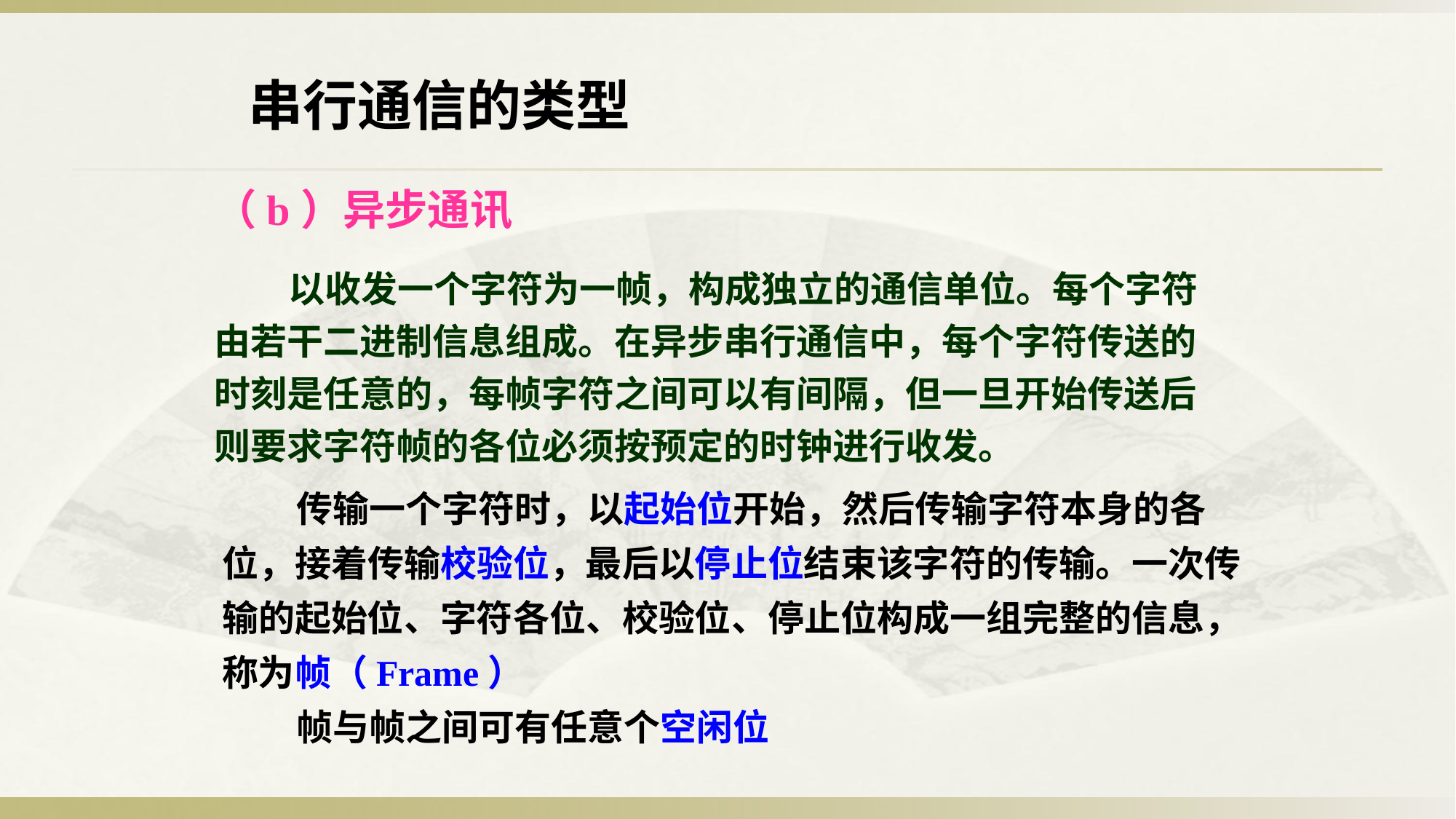

串行通信的类型
（b）异步通讯
        以收发一个字符为一帧，构成独立的通信单位。每个字符由若干二进制信息组成。在异步串行通信中，每个字符传送的时刻是任意的，每帧字符之间可以有间隔，但一旦开始传送后则要求字符帧的各位必须按预定的时钟进行收发。
        传输一个字符时，以起始位开始，然后传输字符本身的各位，接着传输校验位，最后以停止位结束该字符的传输。一次传输的起始位、字符各位、校验位、停止位构成一组完整的信息，称为帧（Frame）
        帧与帧之间可有任意个空闲位